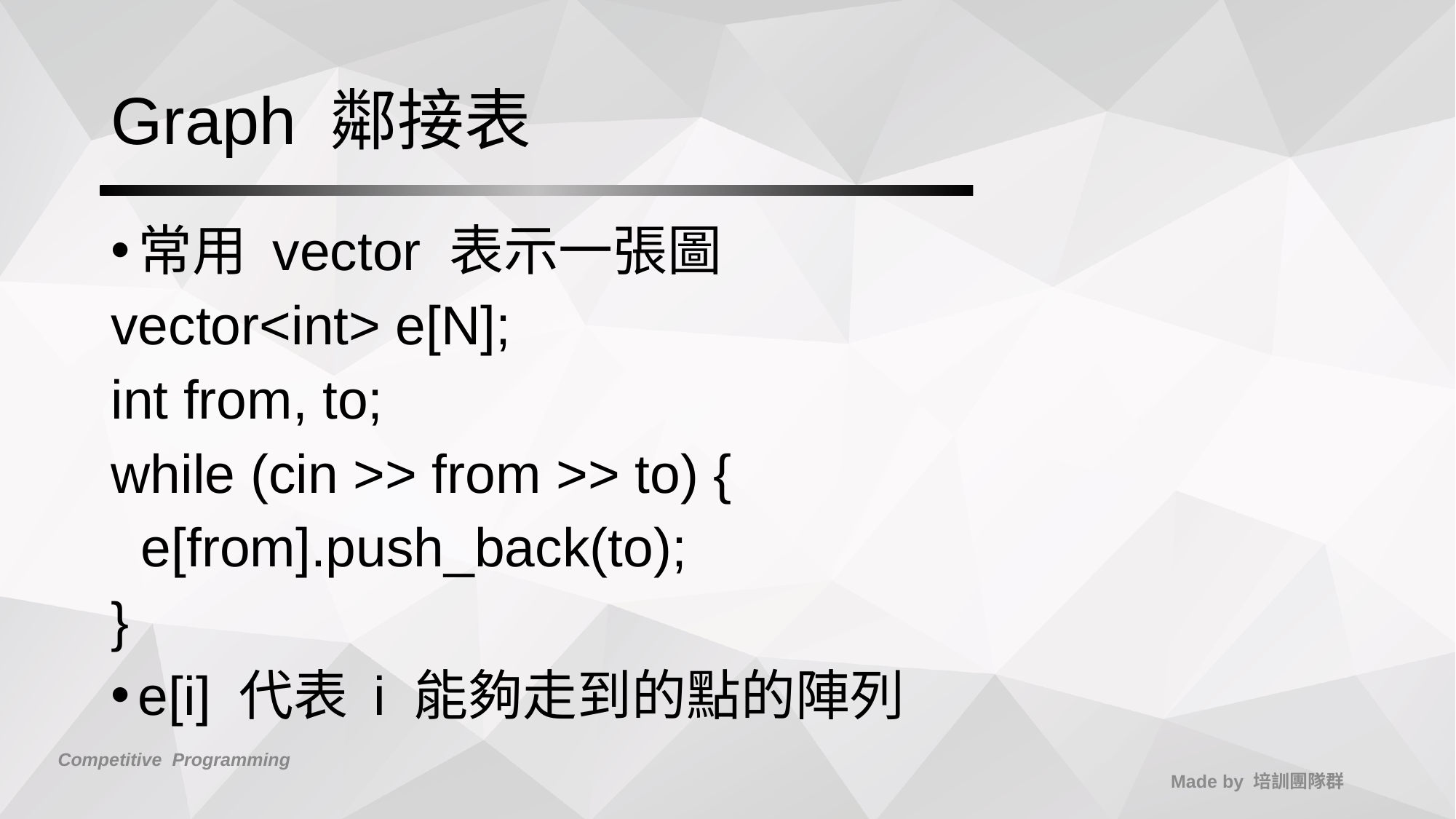

# Graph 鄰接表
常用 vector 表示一張圖
vector<int> e[N];
int from, to;
while (cin >> from >> to) {
  e[from].push_back(to);
}
e[i] 代表 i 能夠走到的點的陣列